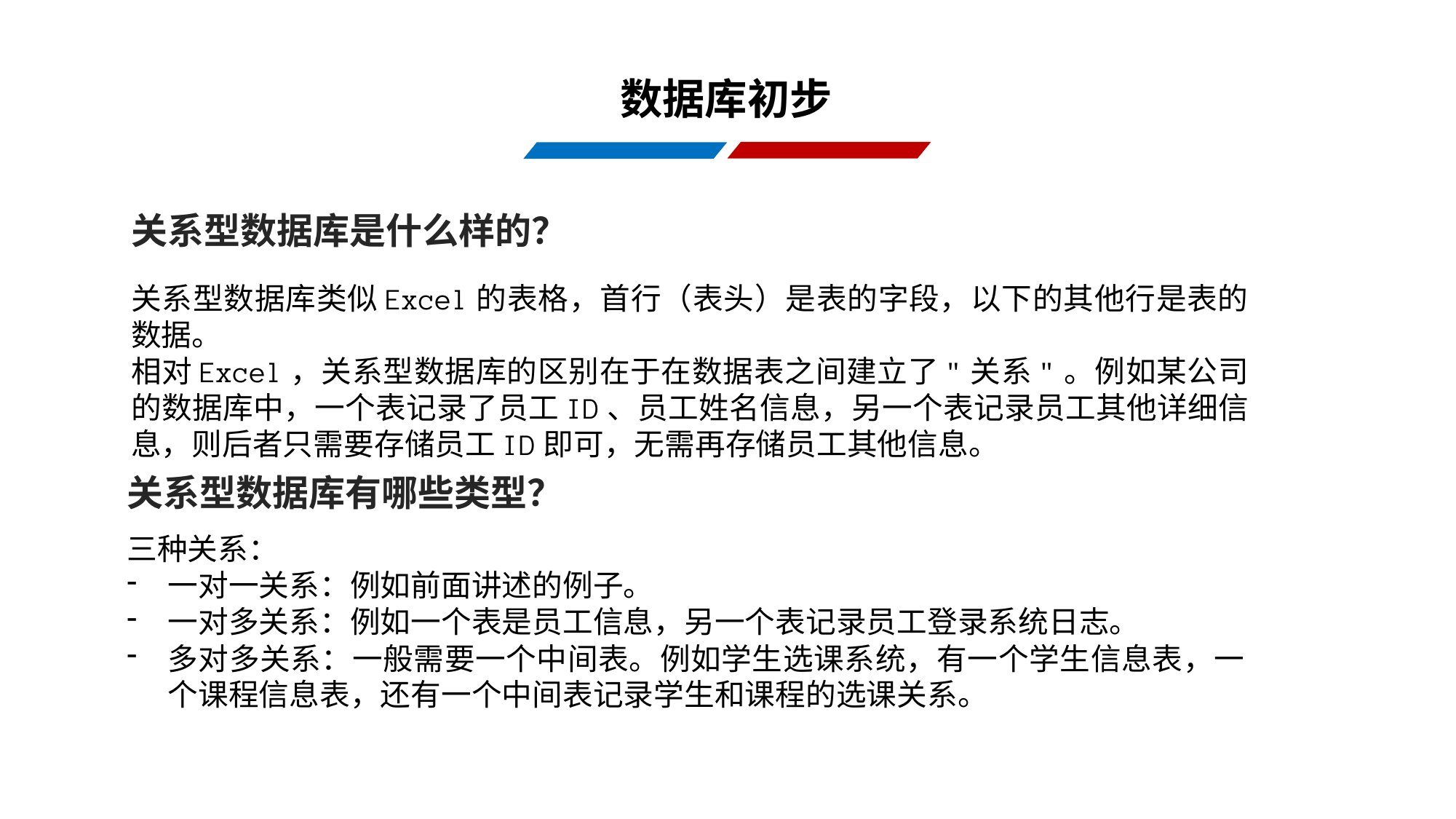

数据库初步

关系型数据库是什么样的？
关系型数据库类似Excel的表格，首行（表头）是表的字段，以下的其他行是表的数据。
相对Excel，关系型数据库的区别在于在数据表之间建立了"关系"。例如某公司的数据库中，一个表记录了员工ID、员工姓名信息，另一个表记录员工其他详细信息，则后者只需要存储员工ID即可，无需再存储员工其他信息。
关系型数据库有哪些类型？
三种关系：
一对一关系：例如前面讲述的例子。
一对多关系：例如一个表是员工信息，另一个表记录员工登录系统日志。
多对多关系：一般需要一个中间表。例如学生选课系统，有一个学生信息表，一个课程信息表，还有一个中间表记录学生和课程的选课关系。